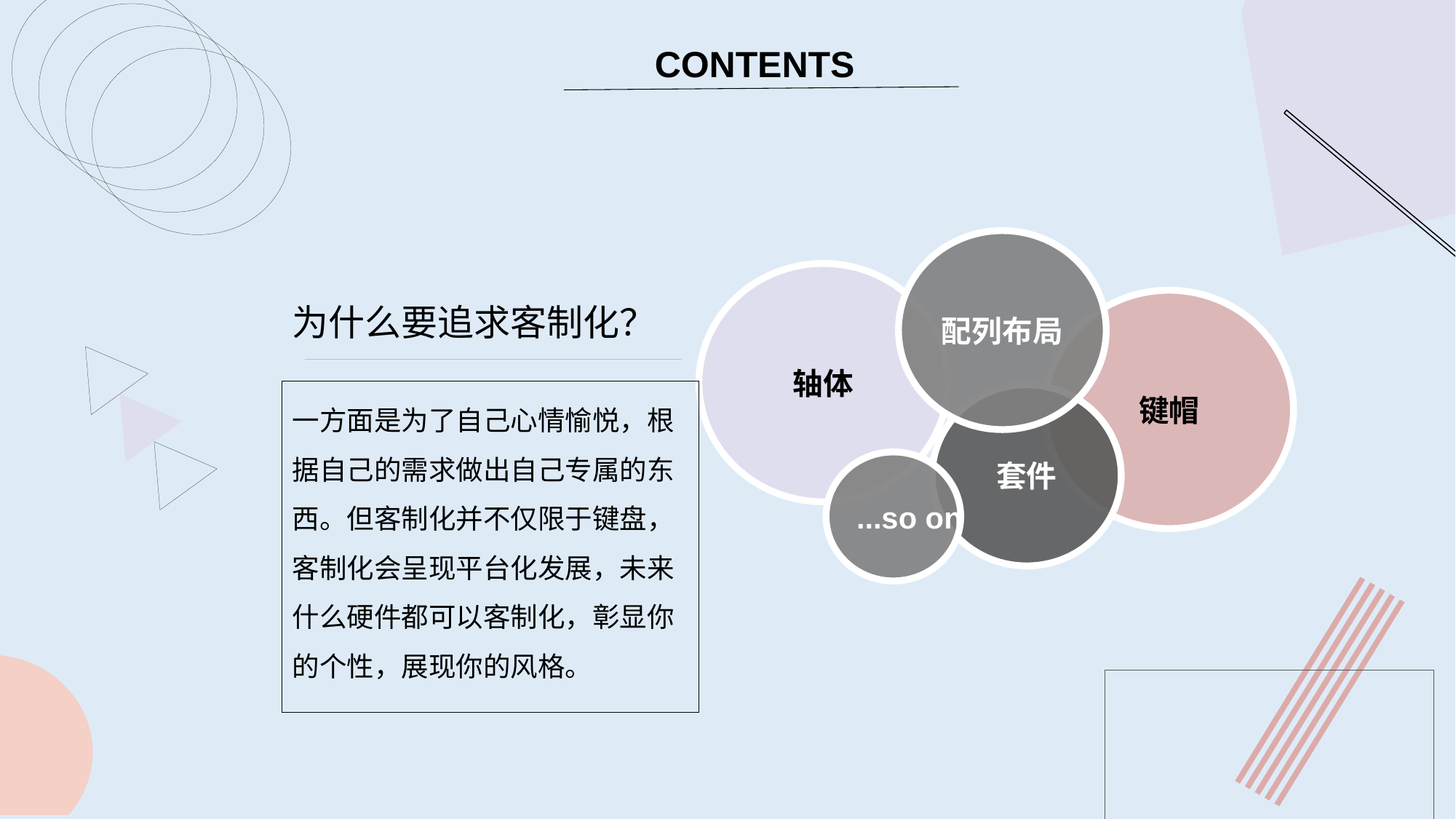

配列布局
为什么要追求客制化？
轴体
键帽
一方面是为了自己心情愉悦，根据自己的需求做出自己专属的东西。但客制化并不仅限于键盘，客制化会呈现平台化发展，未来什么硬件都可以客制化，彰显你的个性，展现你的风格。
套件
...so on